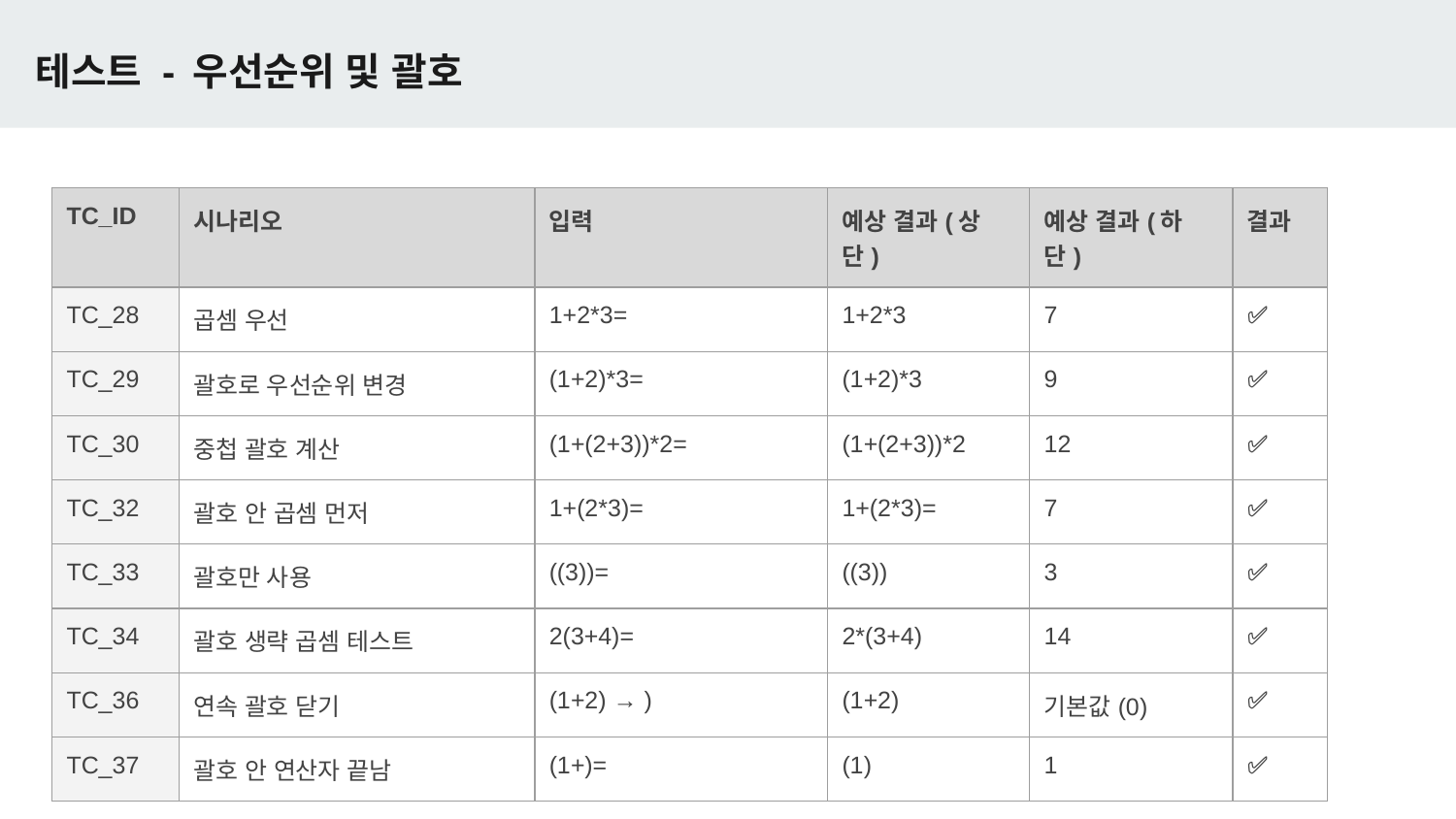

# 테스트 - 우선순위 및 괄호
| TC\_ID | 시나리오 | 입력 | 예상 결과(상단) | 예상 결과(하단) | 결과 |
| --- | --- | --- | --- | --- | --- |
| TC\_28 | 곱셈 우선 | 1+2\*3= | 1+2\*3 | 7 | ✅ |
| TC\_29 | 괄호로 우선순위 변경 | (1+2)\*3= | (1+2)\*3 | 9 | ✅ |
| TC\_30 | 중첩 괄호 계산 | (1+(2+3))\*2= | (1+(2+3))\*2 | 12 | ✅ |
| TC\_32 | 괄호 안 곱셈 먼저 | 1+(2\*3)= | 1+(2\*3)= | 7 | ✅ |
| TC\_33 | 괄호만 사용 | ((3))= | ((3)) | 3 | ✅ |
| TC\_34 | 괄호 생략 곱셈 테스트 | 2(3+4)= | 2\*(3+4) | 14 | ✅ |
| TC\_36 | 연속 괄호 닫기 | (1+2) → ) | (1+2) | 기본값(0) | ✅ |
| TC\_37 | 괄호 안 연산자 끝남 | (1+)= | (1) | 1 | ✅ |